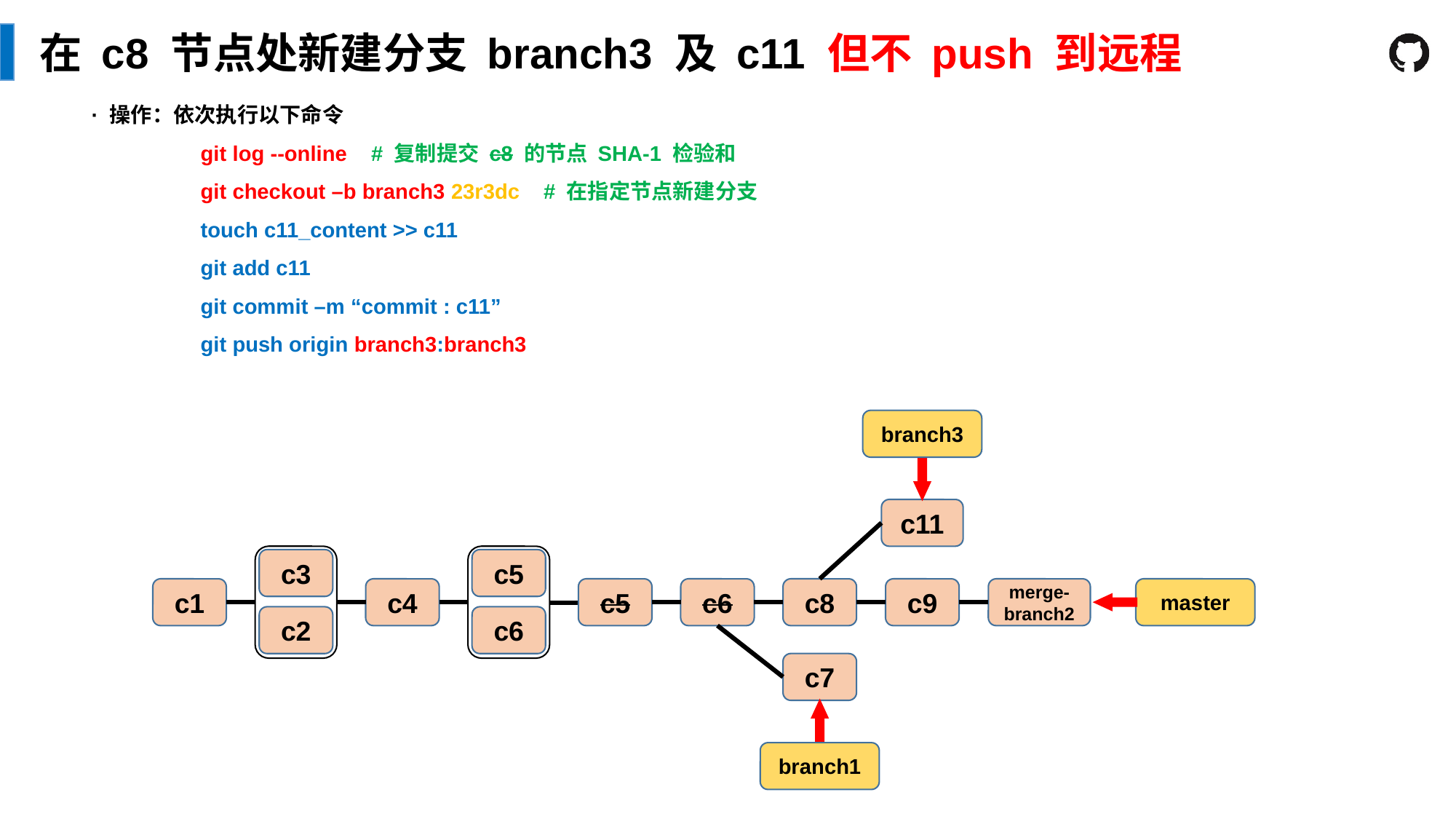

在 c8 节点处新建分支 branch3 及 c11 但不 push 到远程
· 操作：依次执行以下命令
	git log --online    # 复制提交 c8 的节点 SHA-1 检验和
	git checkout –b branch3 23r3dc    # 在指定节点新建分支
	touch c11_content >> c11
	git add c11
	git commit –m “commit : c11”
	git push origin branch3:branch3
branch3

c11

c3
c2

c5
c6
merge-branch2
master
c9
c1
c4
c5
c6
c8

c7

branch1